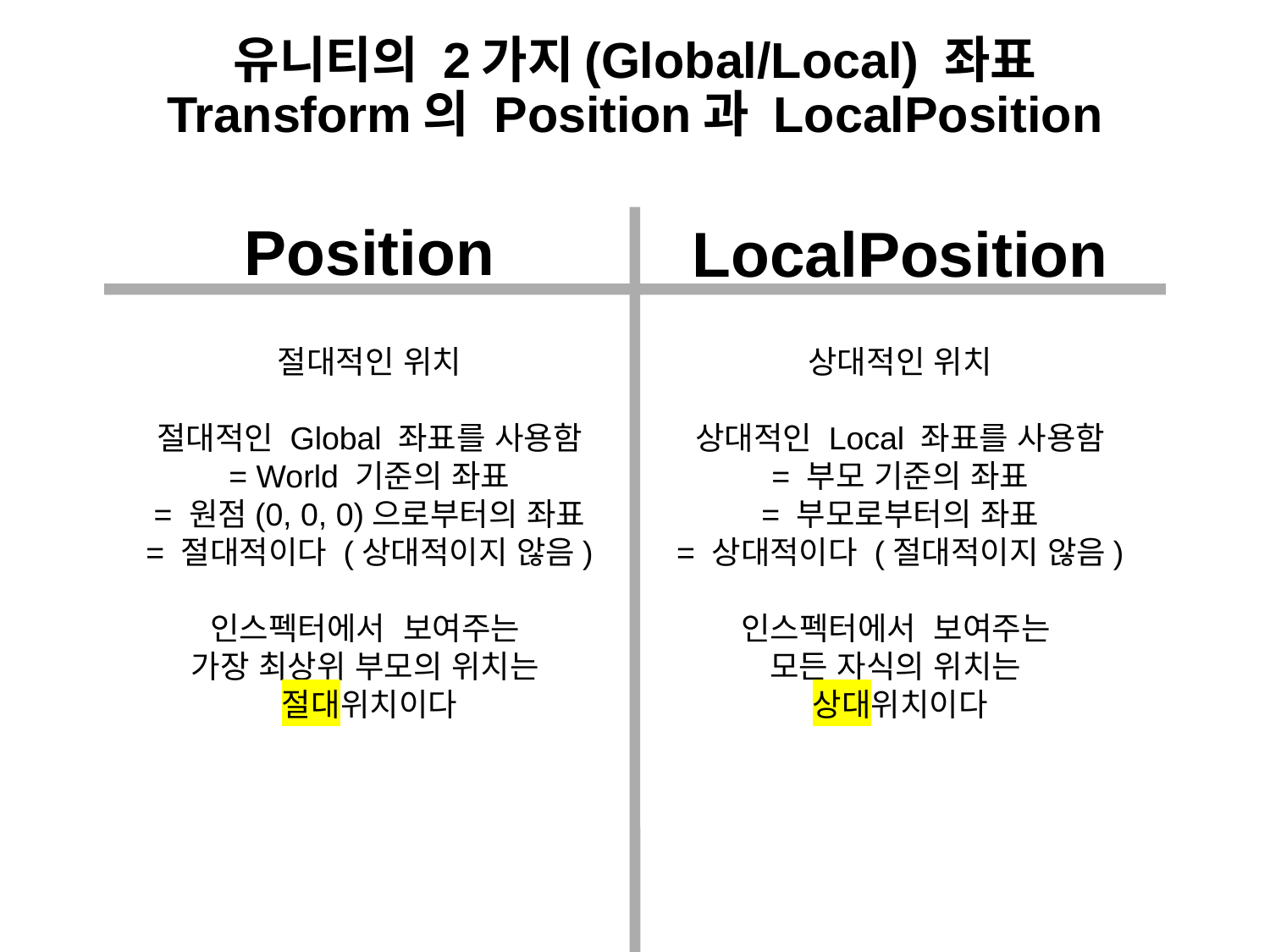

유니티의 2가지(Global/Local) 좌표
Transform의 Position과 LocalPosition
# Position
LocalPosition

절대적인 위치

절대적인 Global 좌표를 사용함
= World 기준의 좌표
= 원점(0, 0, 0)으로부터의 좌표
= 절대적이다 (상대적이지 않음)

인스펙터에서  보여주는
가장 최상위 부모의 위치는
절대위치이다
상대적인 위치

상대적인 Local 좌표를 사용함
= 부모 기준의 좌표
= 부모로부터의 좌표
= 상대적이다 (절대적이지 않음)

인스펙터에서  보여주는
모든 자식의 위치는
상대위치이다